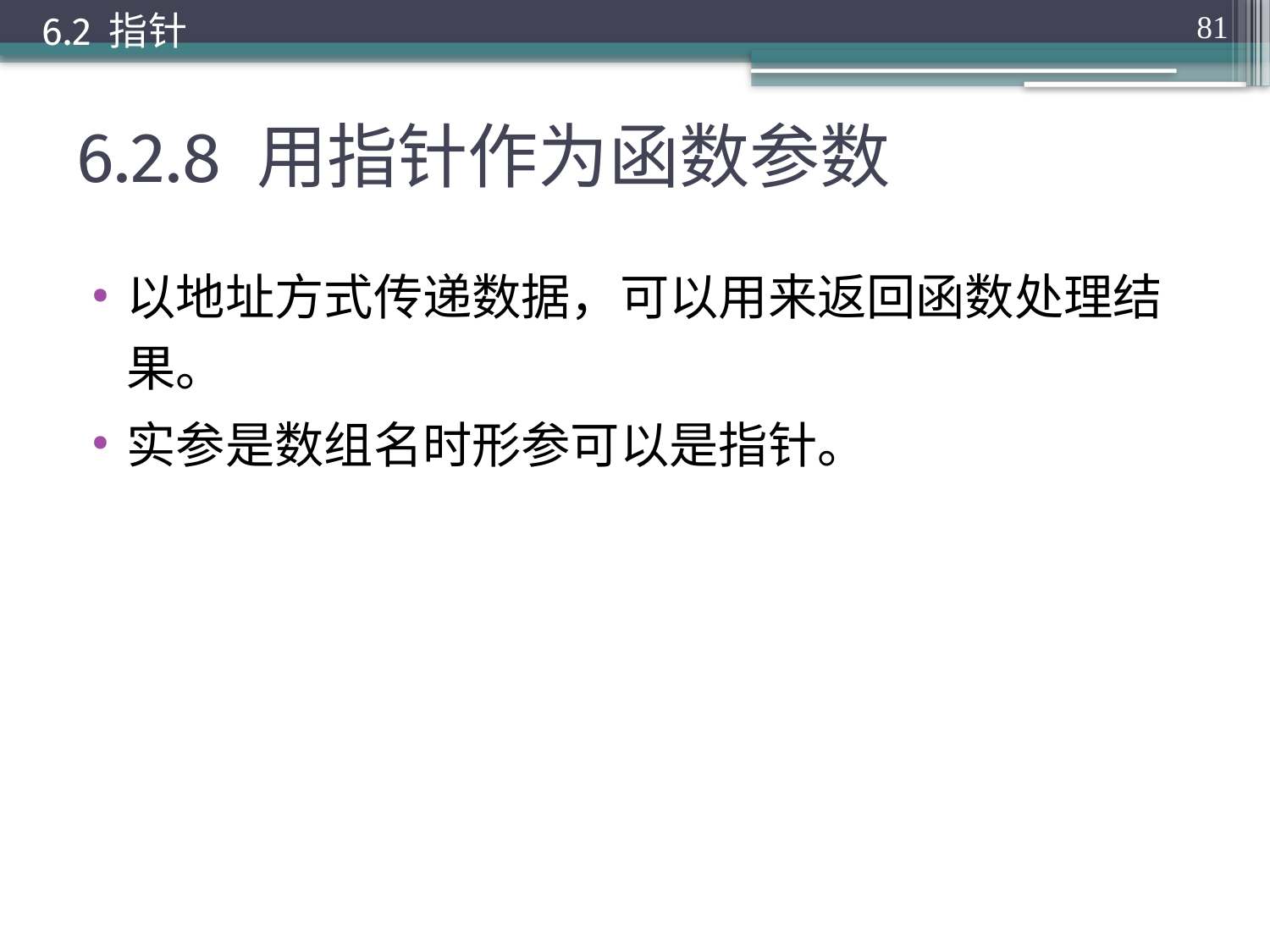

6.2 指针
81
# 6.2.8 用指针作为函数参数
以地址方式传递数据，可以用来返回函数处理结果。
实参是数组名时形参可以是指针。